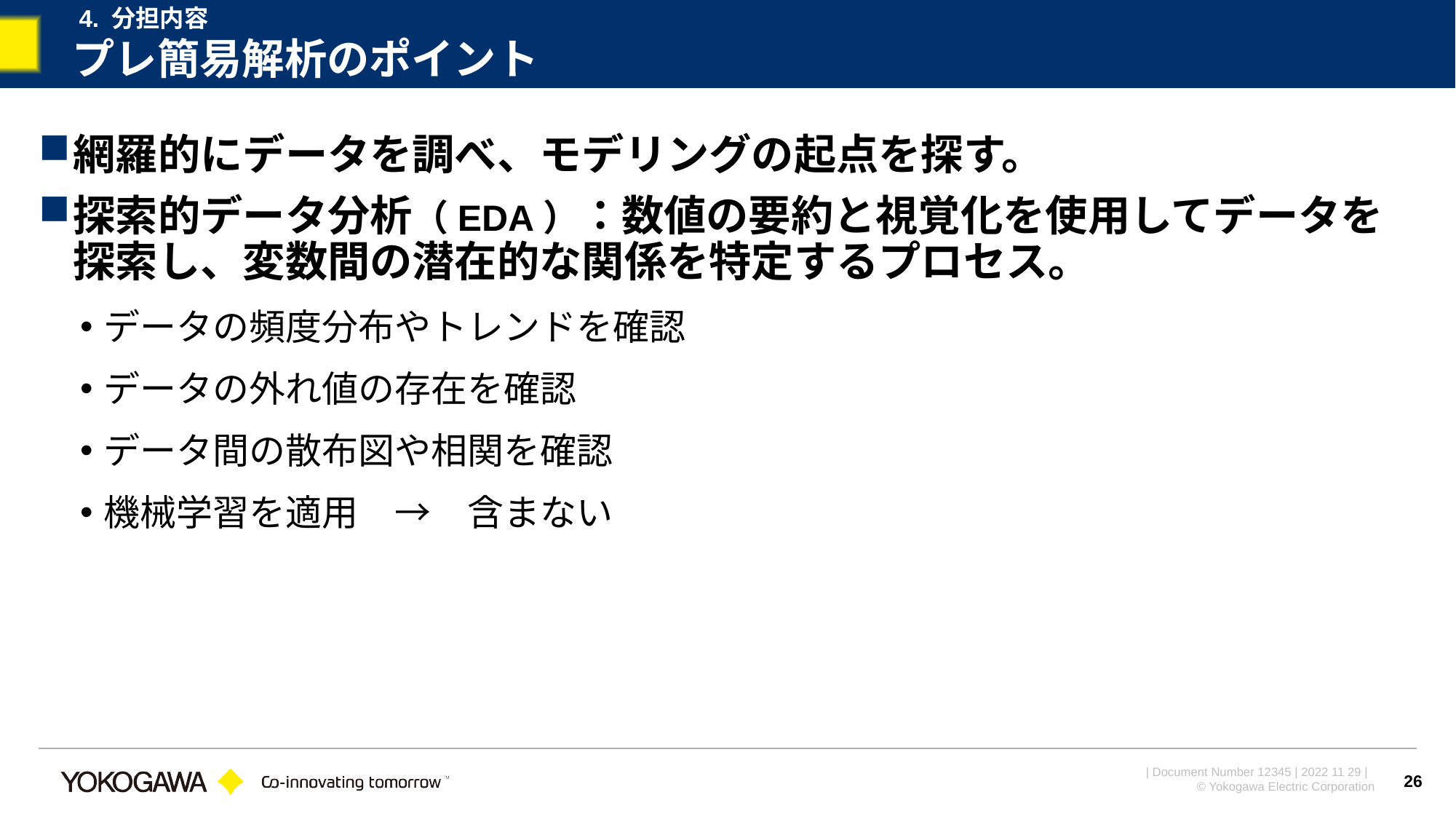

4. 分担内容
# プレ簡易解析のポイント
網羅的にデータを調べ、モデリングの起点を探す。
探索的データ分析（EDA）：数値の要約と視覚化を使用してデータを探索し、変数間の潜在的な関係を特定するプロセス。
データの頻度分布やトレンドを確認
データの外れ値の存在を確認
データ間の散布図や相関を確認
機械学習を適用　→　含まない
26